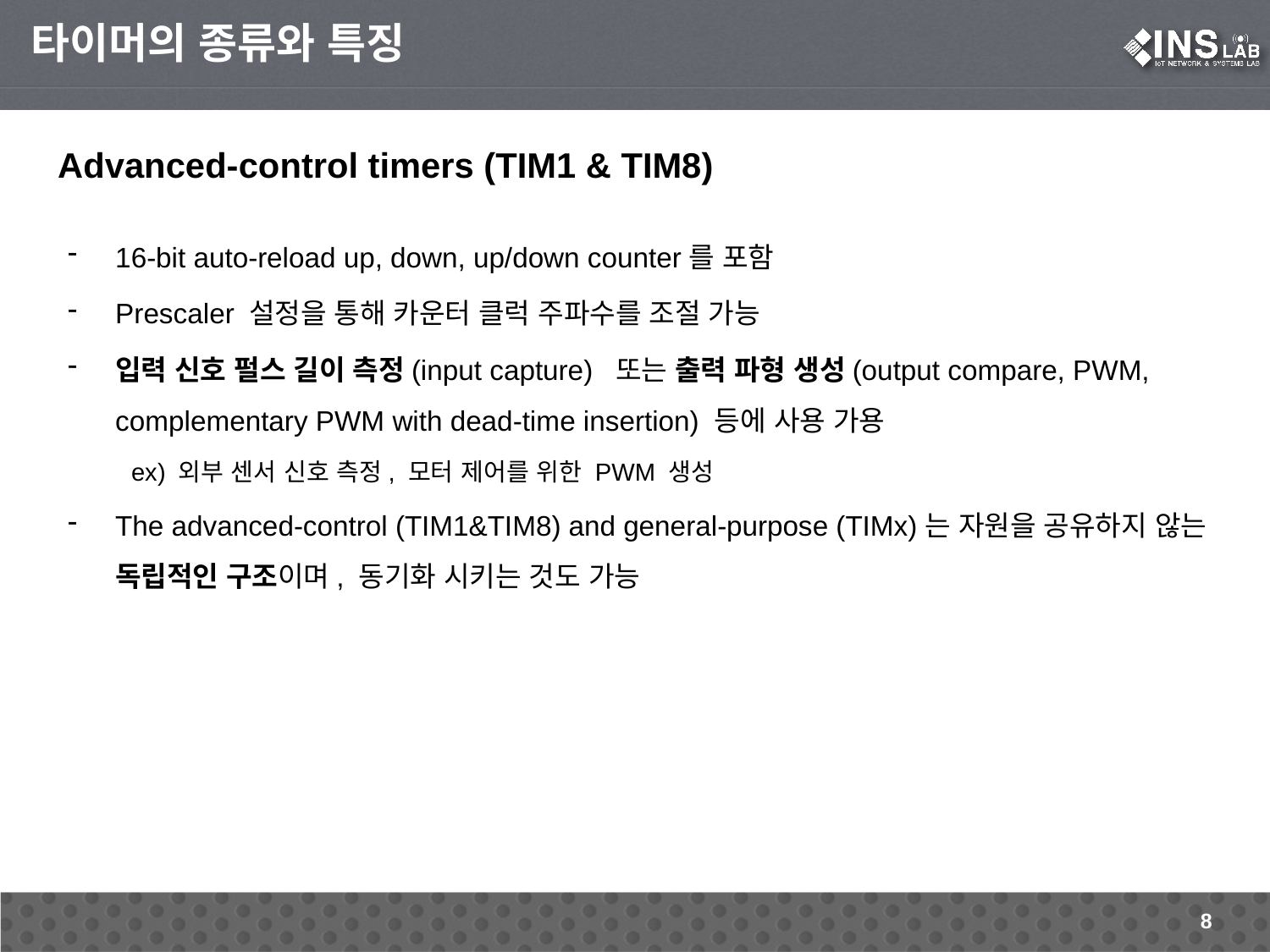

타이머의 종류와 특징

Advanced-control timers (TIM1 & TIM8)
16-bit auto-reload up, down, up/down counter를 포함
Prescaler 설정을 통해 카운터 클럭 주파수를 조절 가능
입력 신호 펄스 길이 측정(input capture)  또는 출력 파형 생성(output compare, PWM, complementary PWM with dead-time insertion) 등에 사용 가용
ex) 외부 센서 신호 측정, 모터 제어를 위한 PWM 생성
The advanced-control (TIM1&TIM8) and general-purpose (TIMx)는 자원을 공유하지 않는 독립적인 구조이며, 동기화 시키는 것도 가능
8